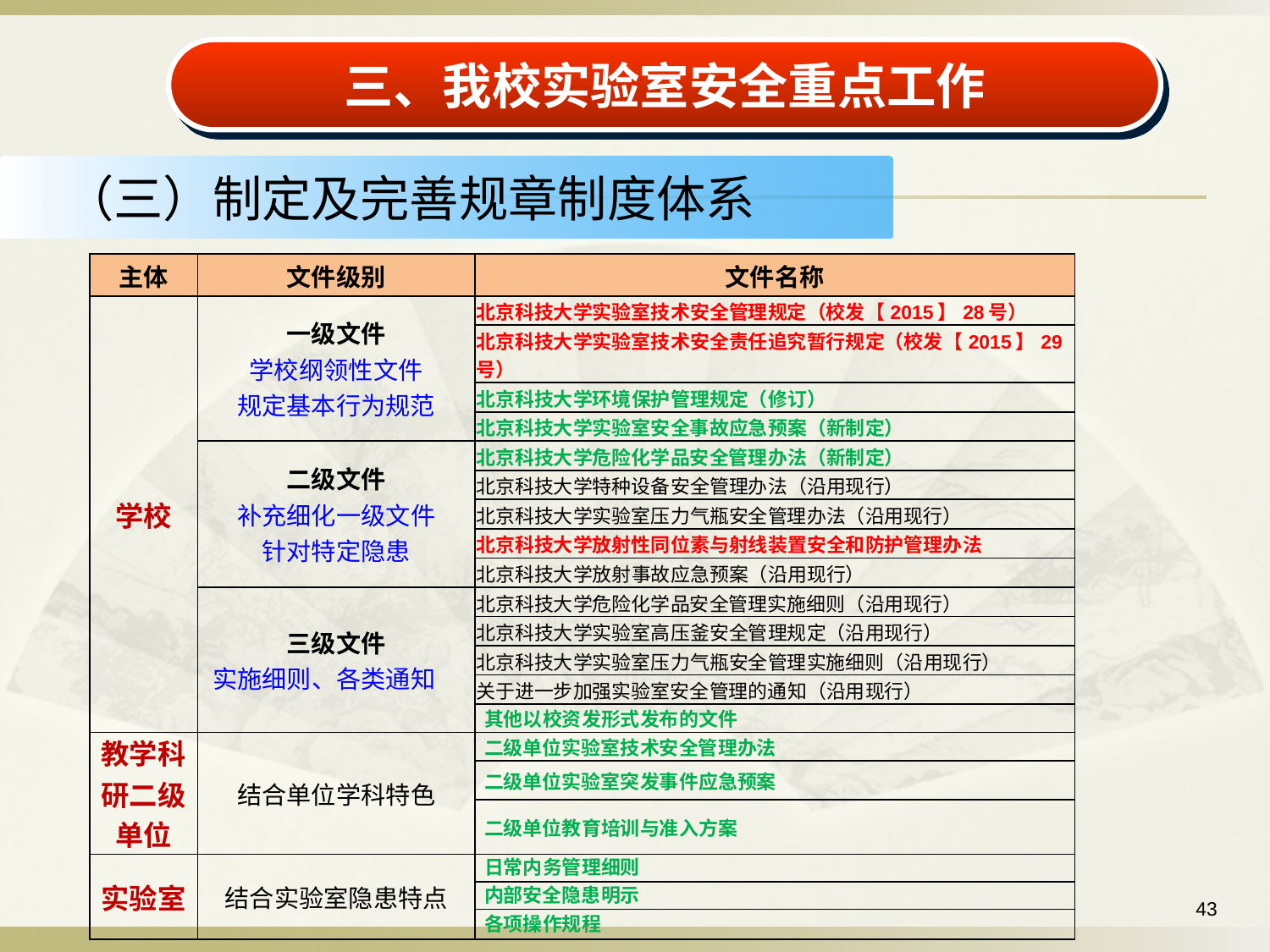

三、我校实验室安全重点工作
（三）制定及完善规章制度体系
| 主体 | 文件级别 | 文件名称 |
| --- | --- | --- |
| 学校 | 一级文件 学校纲领性文件 规定基本行为规范 | 北京科技大学实验室技术安全管理规定（校发【2015】28号） |
|  |  | 北京科技大学实验室技术安全责任追究暂行规定（校发【2015】29号） |
|  |  | 北京科技大学环境保护管理规定（修订） |
|  |  | 北京科技大学实验室安全事故应急预案（新制定） |
|  | 二级文件 补充细化一级文件 针对特定隐患 | 北京科技大学危险化学品安全管理办法（新制定） |
|  |  | 北京科技大学特种设备安全管理办法（沿用现行） |
|  |  | 北京科技大学实验室压力气瓶安全管理办法（沿用现行） |
|  |  | 北京科技大学放射性同位素与射线装置安全和防护管理办法 |
|  |  | 北京科技大学放射事故应急预案（沿用现行） |
|  | 三级文件 实施细则、各类通知 | 北京科技大学危险化学品安全管理实施细则（沿用现行） |
|  |  | 北京科技大学实验室高压釜安全管理规定（沿用现行） |
|  |  | 北京科技大学实验室压力气瓶安全管理实施细则（沿用现行） |
|  |  | 关于进一步加强实验室安全管理的通知（沿用现行） |
|  |  | 其他以校资发形式发布的文件 |
| 教学科研二级单位 | 结合单位学科特色 | 二级单位实验室技术安全管理办法 |
|  |  | 二级单位实验室突发事件应急预案 |
|  |  | 二级单位教育培训与准入方案 |
| 实验室 | 结合实验室隐患特点 | 日常内务管理细则 |
|  |  | 内部安全隐患明示 |
|  |  | 各项操作规程 |
43